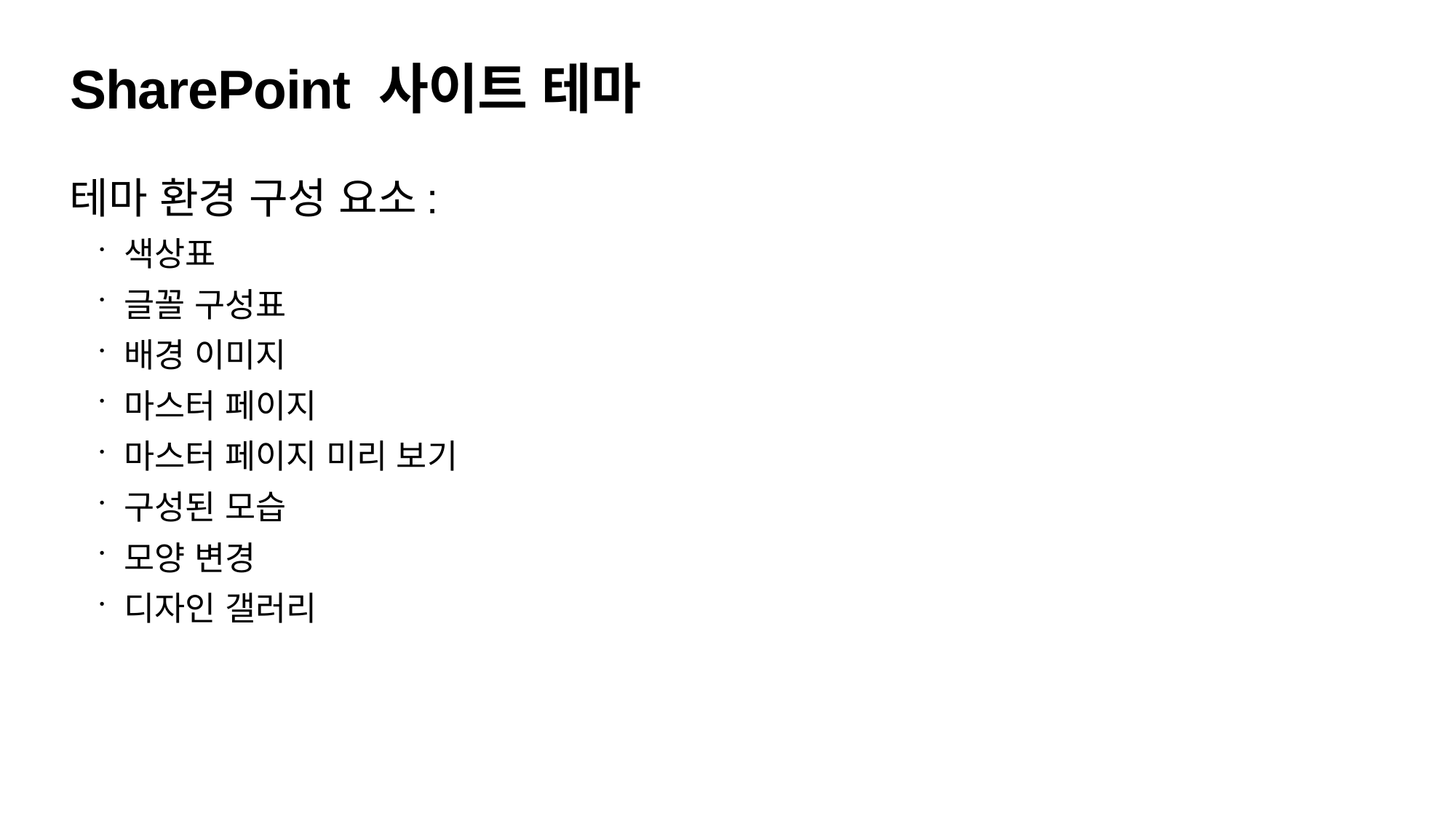

# SharePoint 사이트 테마
테마 환경 구성 요소:
색상표
글꼴 구성표
배경 이미지
마스터 페이지
마스터 페이지 미리 보기
구성된 모습
모양 변경
디자인 갤러리